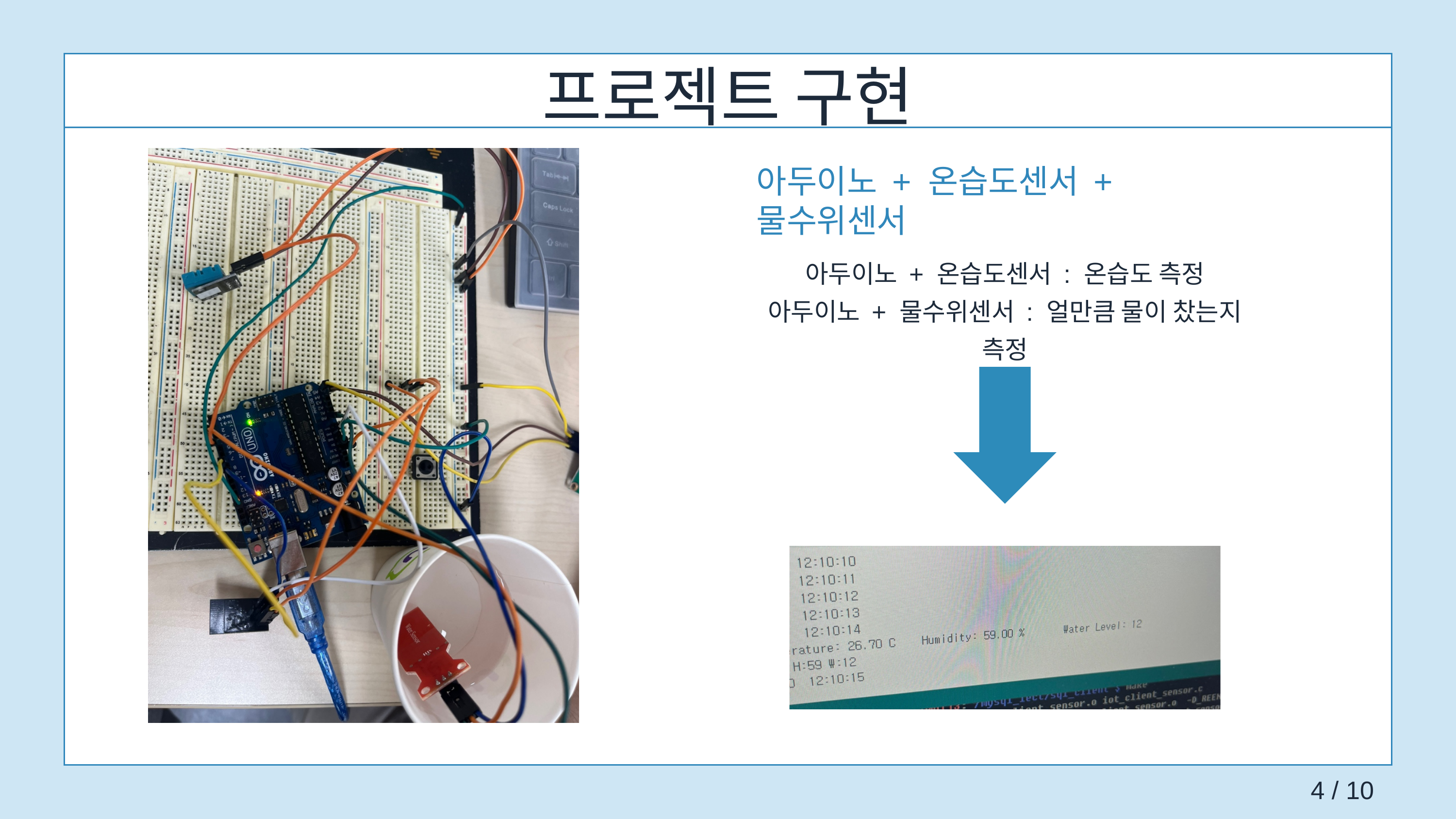

프로젝트 구현

아두이노 + 온습도센서 + 물수위센서
아두이노 + 온습도센서 : 온습도 측정
아두이노 + 물수위센서 : 얼만큼 물이 찼는지 측정

 4 / 10